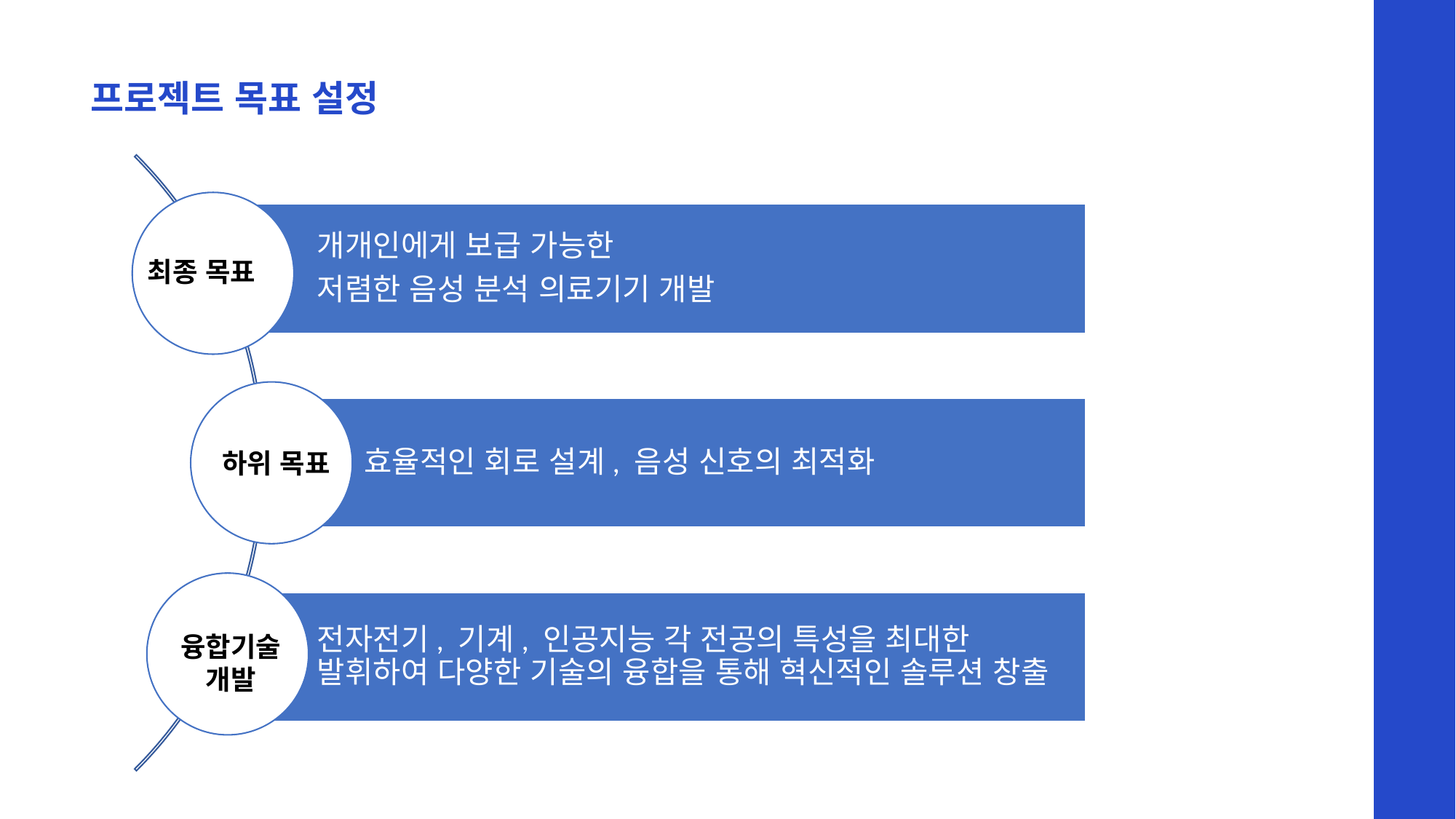

프로젝트 목표 설정
개개인에게 보급 가능한
저렴한 음성 분석 의료기기 개발
효율적인 회로 설계, 음성 신호의 최적화
전자전기, 기계, 인공지능 각 전공의 특성을 최대한 발휘하여 다양한 기술의 융합을 통해 혁신적인 솔루션 창출
최종 목표
C
 하위 목표
융합기술개발